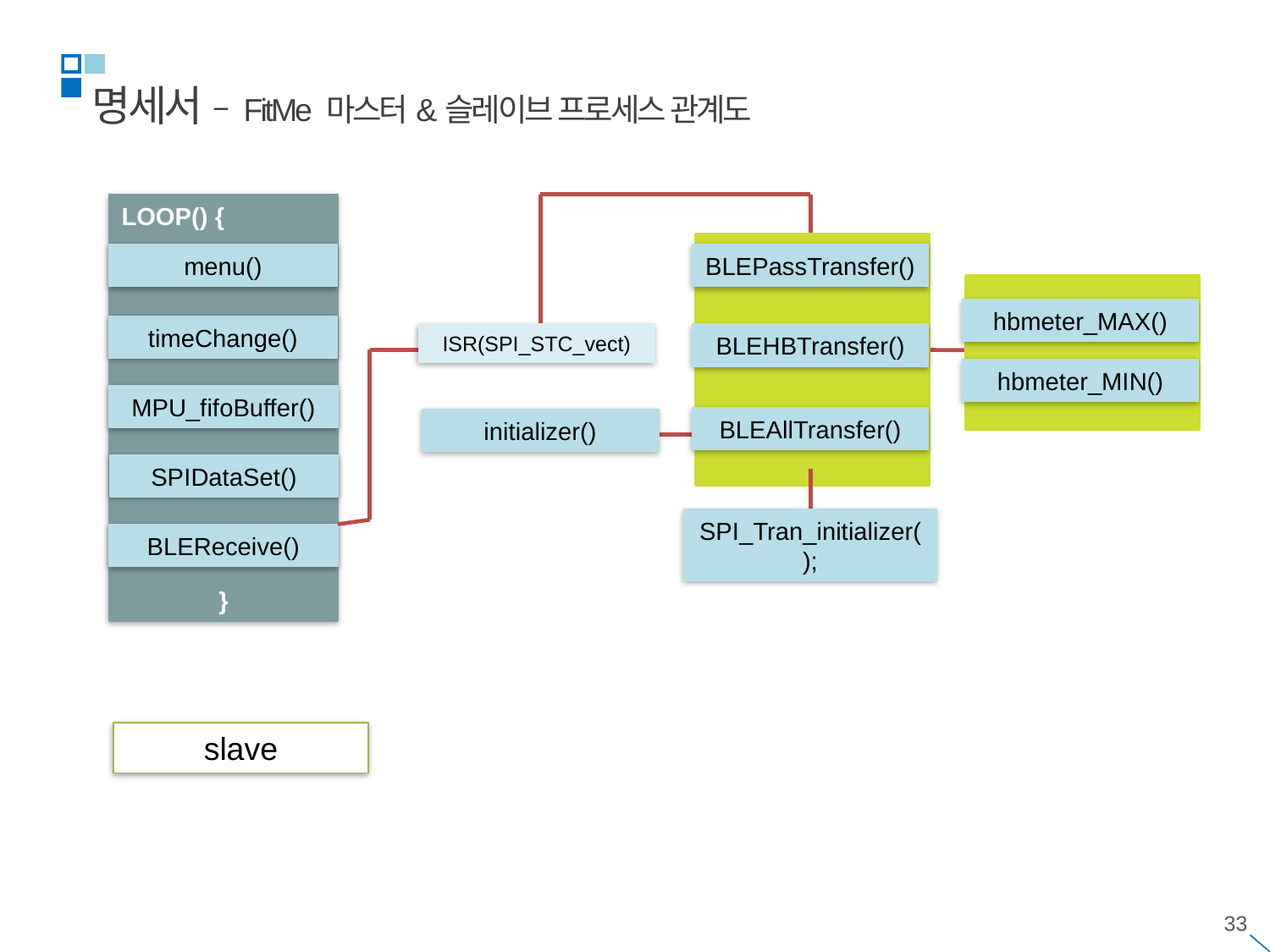

명세서 – FitMe 마스터&슬레이브 프로세스 관계도
LOOP() {

}

BLEPassTransfer()
menu()

hbmeter_MAX()
timeChange()
ISR(SPI_STC_vect)
BLEHBTransfer()
hbmeter_MIN()
MPU_fifoBuffer()
BLEAllTransfer()
initializer()
SPIDataSet()
SPI_Tran_initializer();
BLEReceive()
slave